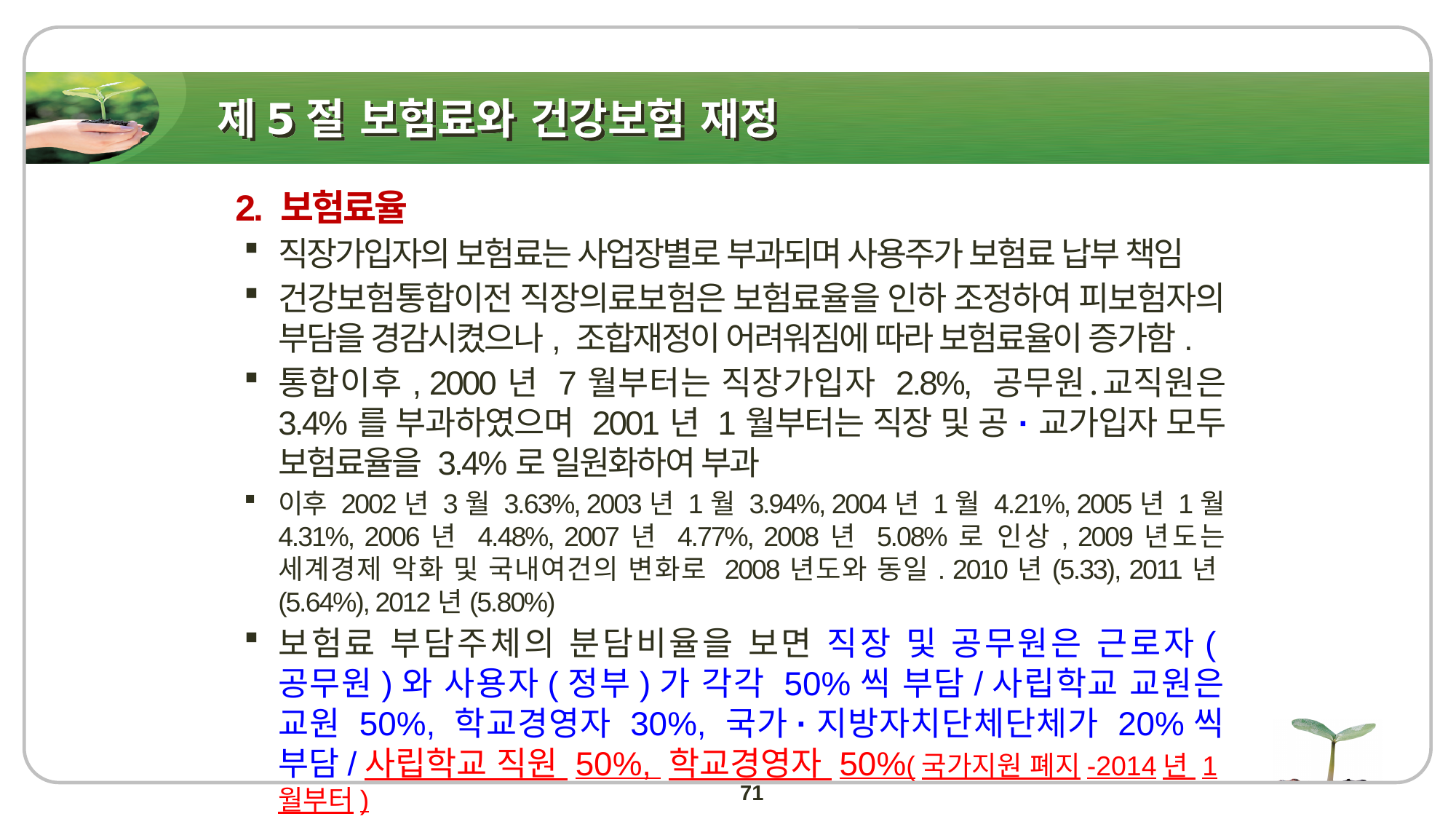

# 제5절 보험료와 건강보험 재정
2. 보험료율
직장가입자의 보험료는 사업장별로 부과되며 사용주가 보험료 납부 책임
건강보험통합이전 직장의료보험은 보험료율을 인하 조정하여 피보험자의 부담을 경감시켰으나, 조합재정이 어려워짐에 따라 보험료율이 증가함.
통합이후, 2000년 7월부터는 직장가입자 2.8%, 공무원․교직원은 3.4%를 부과하였으며 2001년 1월부터는 직장 및 공·교가입자 모두 보험료율을 3.4%로 일원화하여 부과
이후 2002년 3월 3.63%, 2003년 1월 3.94%, 2004년 1월 4.21%, 2005년 1월 4.31%, 2006년 4.48%, 2007년 4.77%, 2008년 5.08%로 인상, 2009년도는 세계경제 악화 및 국내여건의 변화로 2008년도와 동일. 2010년(5.33), 2011년(5.64%), 2012년(5.80%)
보험료 부담주체의 분담비율을 보면 직장 및 공무원은 근로자(공무원)와 사용자(정부)가 각각 50%씩 부담/사립학교 교원은 교원 50%, 학교경영자 30%, 국가·지방자치단체단체가 20%씩 부담/사립학교 직원 50%, 학교경영자 50%(국가지원 폐지-2014년 1월부터)
71